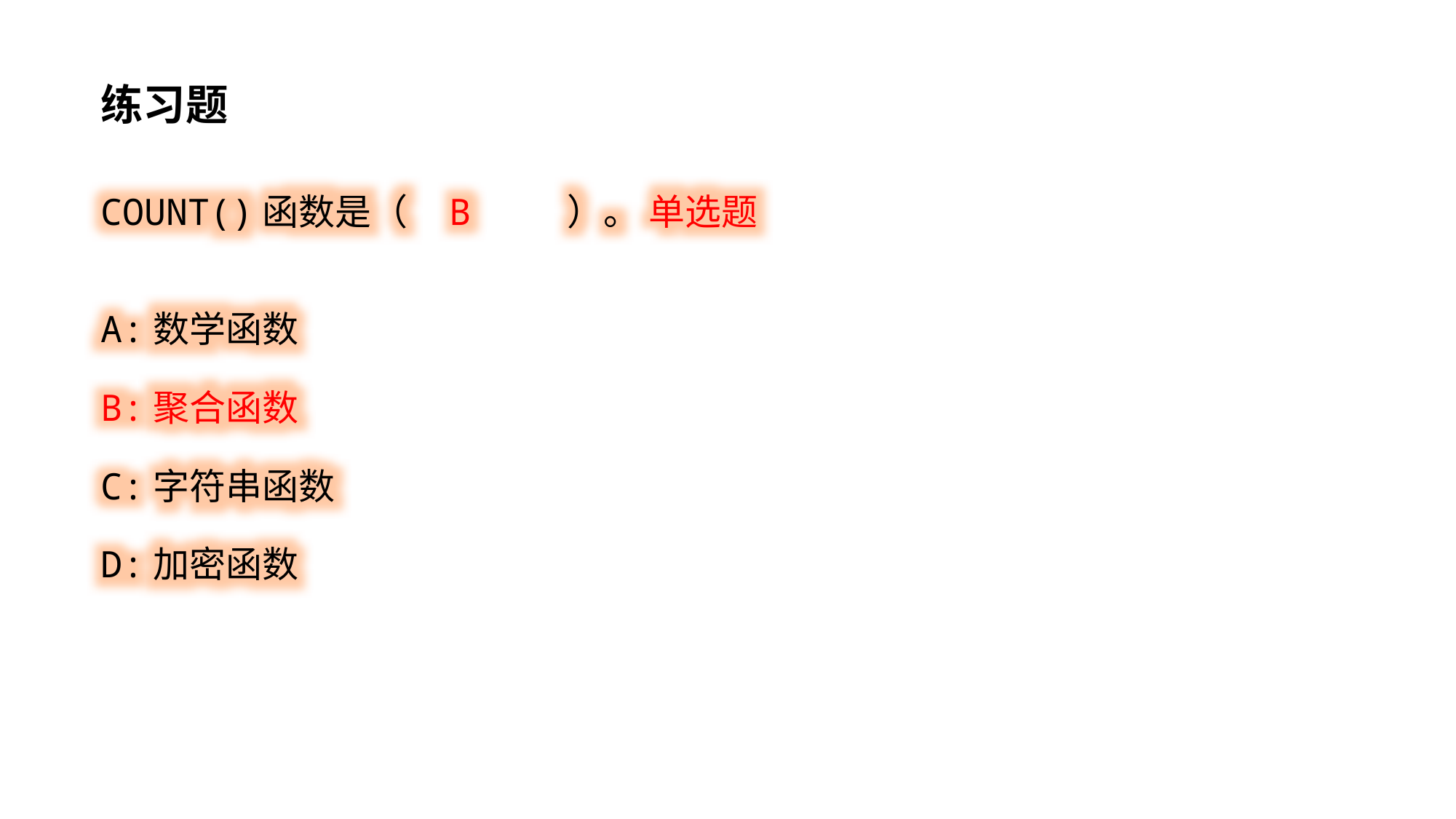

练习题
COUNT()函数是（    B    ）。 单选题

A:数学函数

B:聚合函数

C:字符串函数

D:加密函数